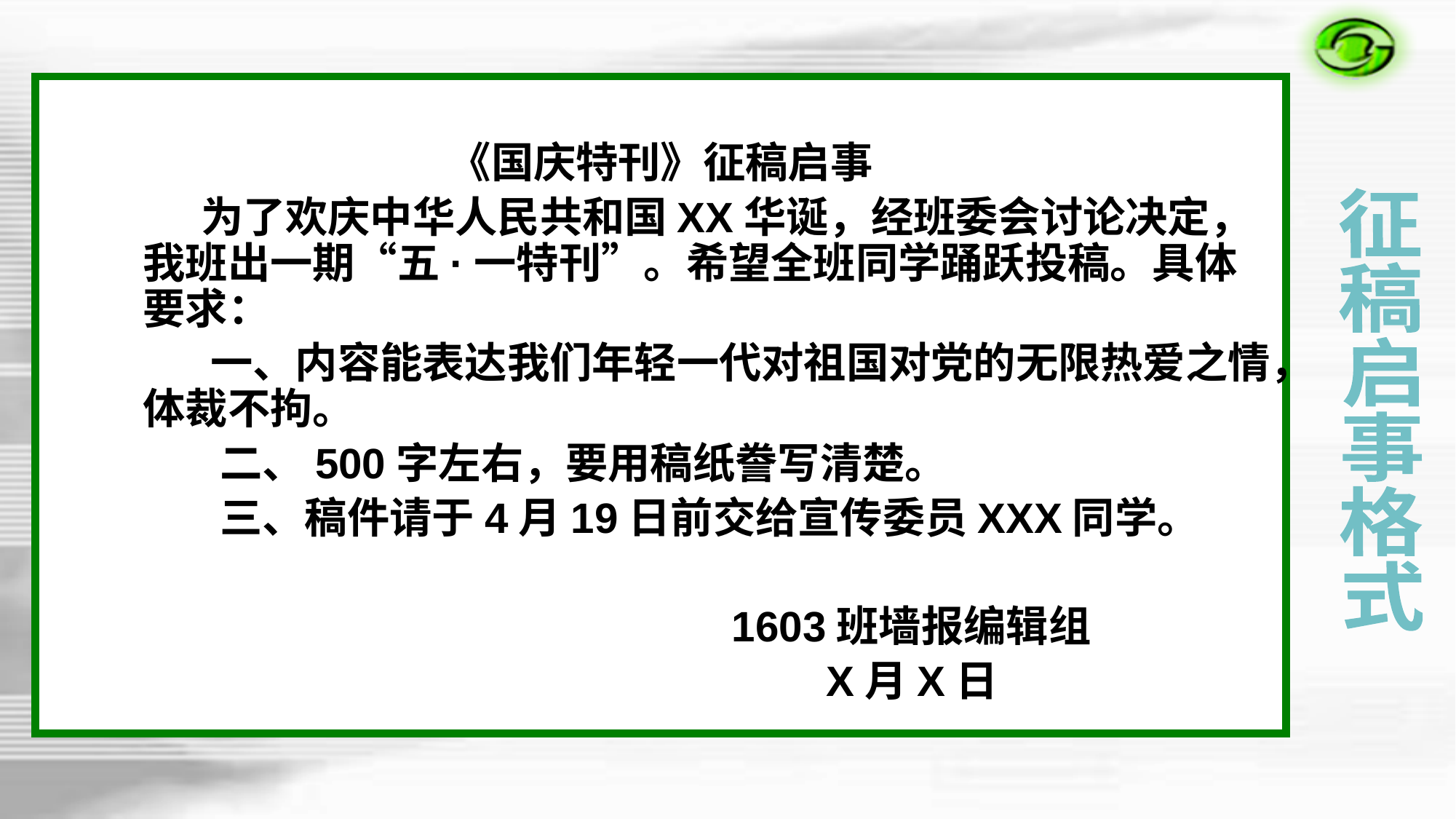

《国庆特刊》征稿启事
               为了欢庆中华人民共和国XX华诞，经班委会讨论决定，我班出一期“五·一特刊”。希望全班同学踊跃投稿。具体要求：
                一、内容能表达我们年轻一代对祖国对党的无限热爱之情，体裁不拘。
                 二、500字左右，要用稿纸誊写清楚。
                 三、稿件请于4月19日前交给宣传委员XXX同学。

                                                          1603班墙报编辑组
                                                                  X月X日
征
稿
启
事
格
式